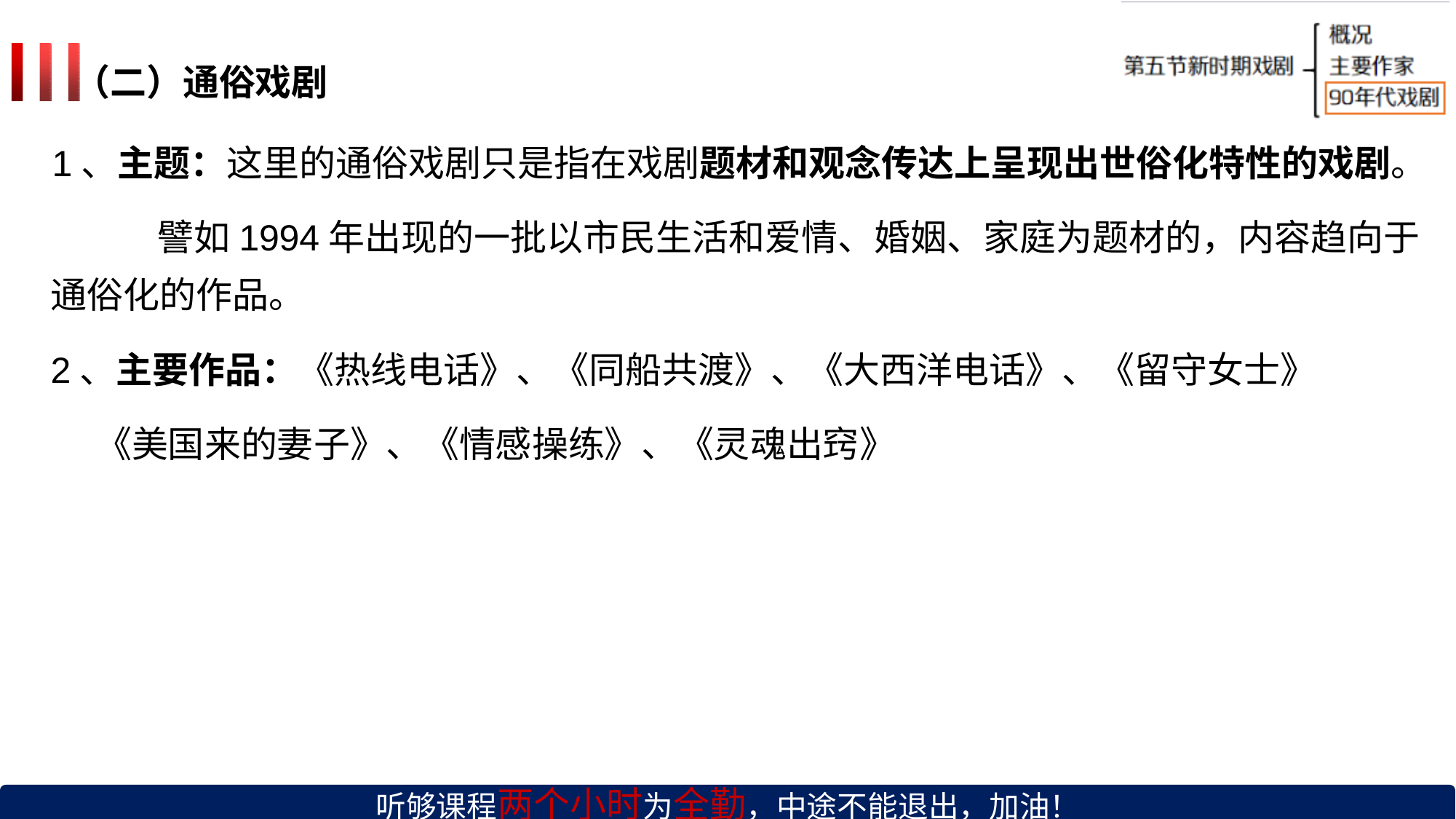

（二）通俗戏剧
1、主题：这里的通俗戏剧只是指在戏剧题材和观念传达上呈现出世俗化特性的戏剧。 譬如1994年出现的一批以市民生活和爱情、婚姻、家庭为题材的，内容趋向于
通俗化的作品。
2、主要作品：《热线电话》、《同船共渡》、《大西洋电话》、《留守女士》
《美国来的妻子》、《情感操练》、《灵魂出窍》

听够课程两个小时为全勤，中途不能退出，加油！